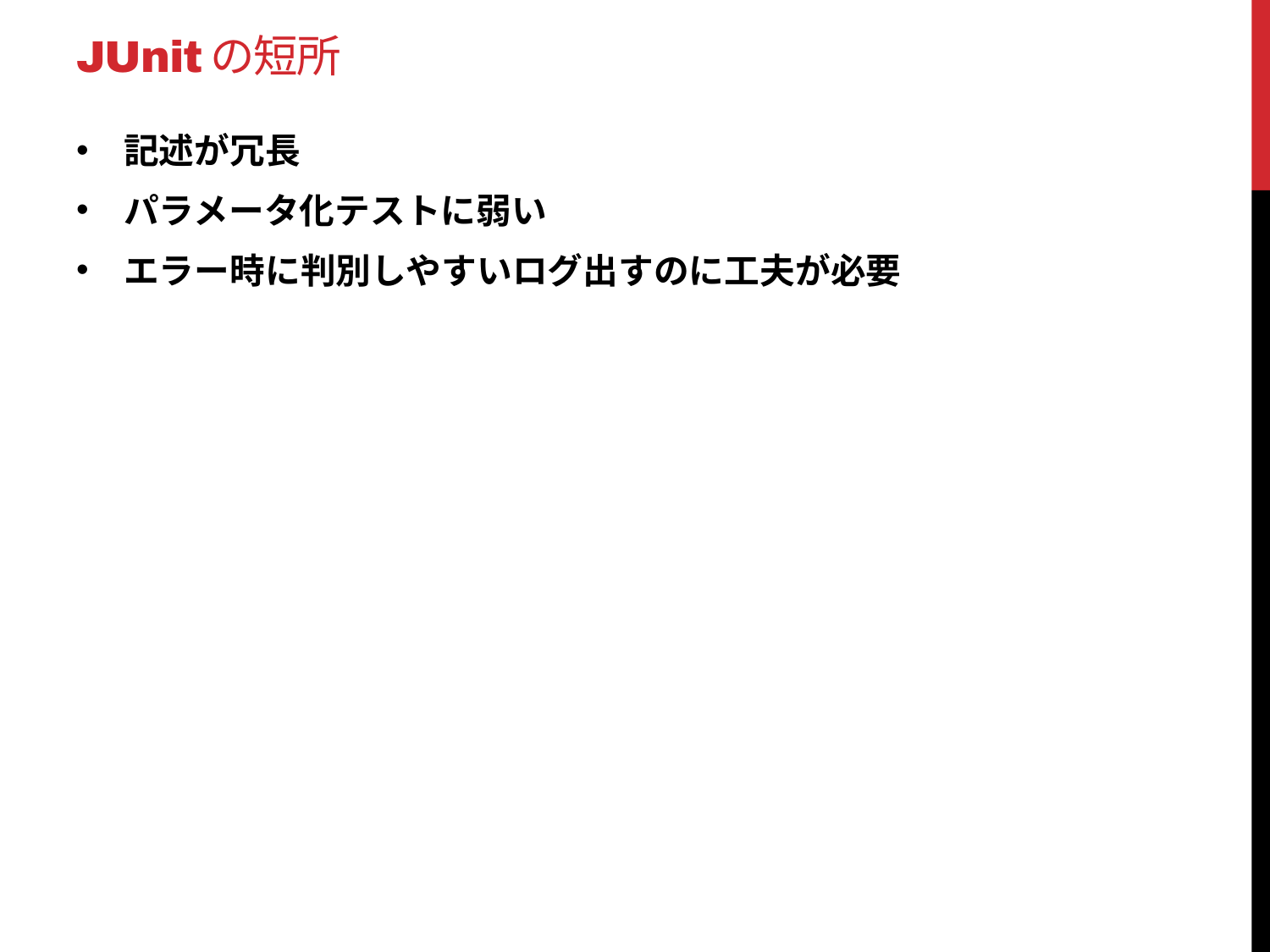

# JUnitの短所
記述が冗長
パラメータ化テストに弱い
エラー時に判別しやすいログ出すのに工夫が必要